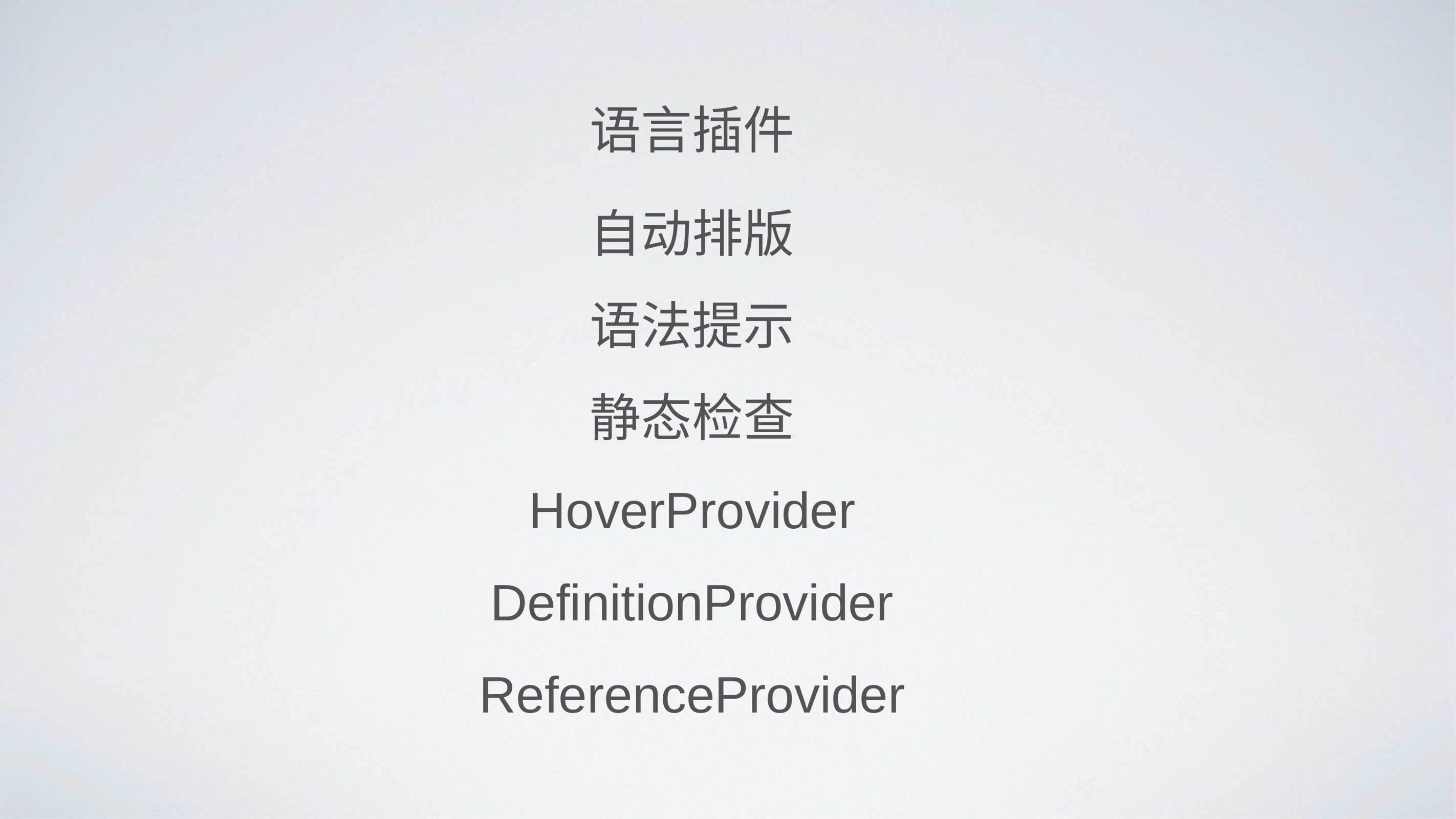

语言插件
自动排版
语法提示
静态检查
HoverProvider
DefinitionProvider
ReferenceProvider